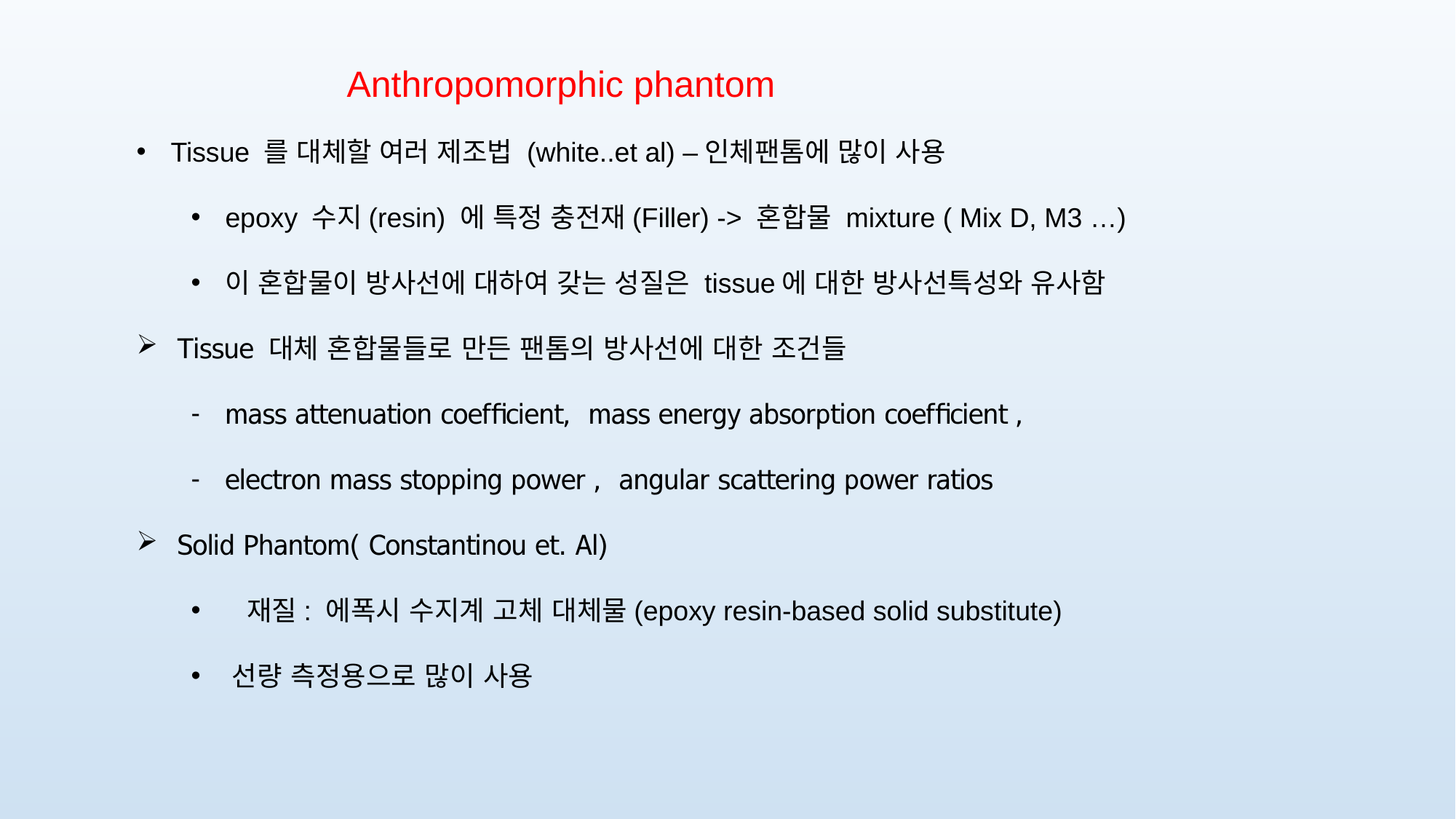

Anthropomorphic phantom
Tissue 를 대체할 여러 제조법 (white..et al) –인체팬톰에 많이 사용
epoxy 수지(resin) 에 특정 충전재(Filler) -> 혼합물 mixture ( Mix D, M3 …)
이 혼합물이 방사선에 대하여 갖는 성질은 tissue에 대한 방사선특성와 유사함
Tissue 대체 혼합물들로 만든 팬톰의 방사선에 대한 조건들
mass attenuation coefﬁcient,  mass energy absorption coefﬁcient ,
electron mass stopping power ,  angular scattering power ratios
Solid Phantom( Constantinou et. Al)
 재질: 에폭시 수지계 고체 대체물(epoxy resin-based solid substitute)
선량 측정용으로 많이 사용